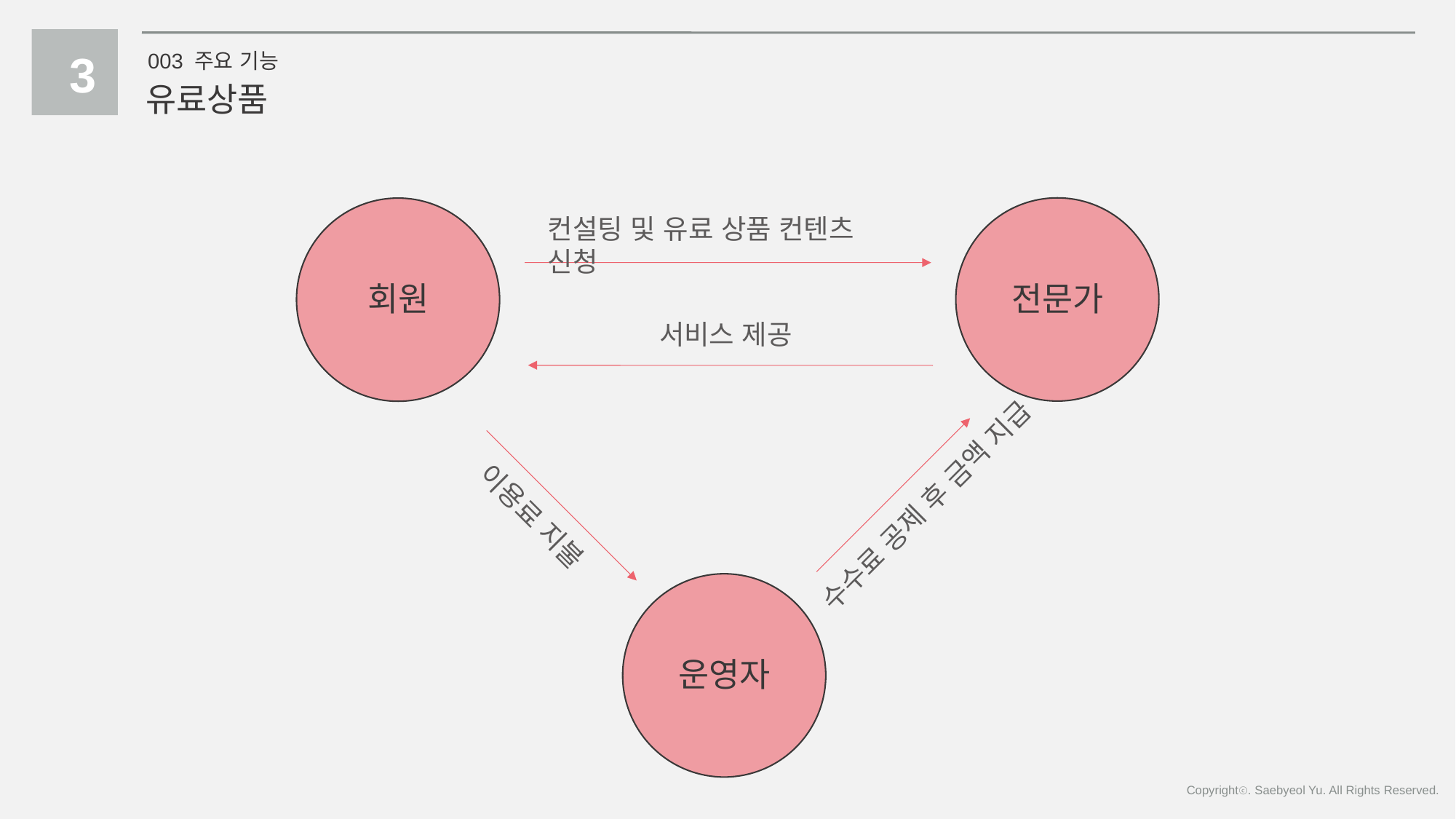

3
003 주요 기능
유료상품

전문가

회원
컨설팅 및 유료 상품 컨텐츠 신청
서비스 제공
수수료 공제 후 금액 지급
이용료 지불

운영자